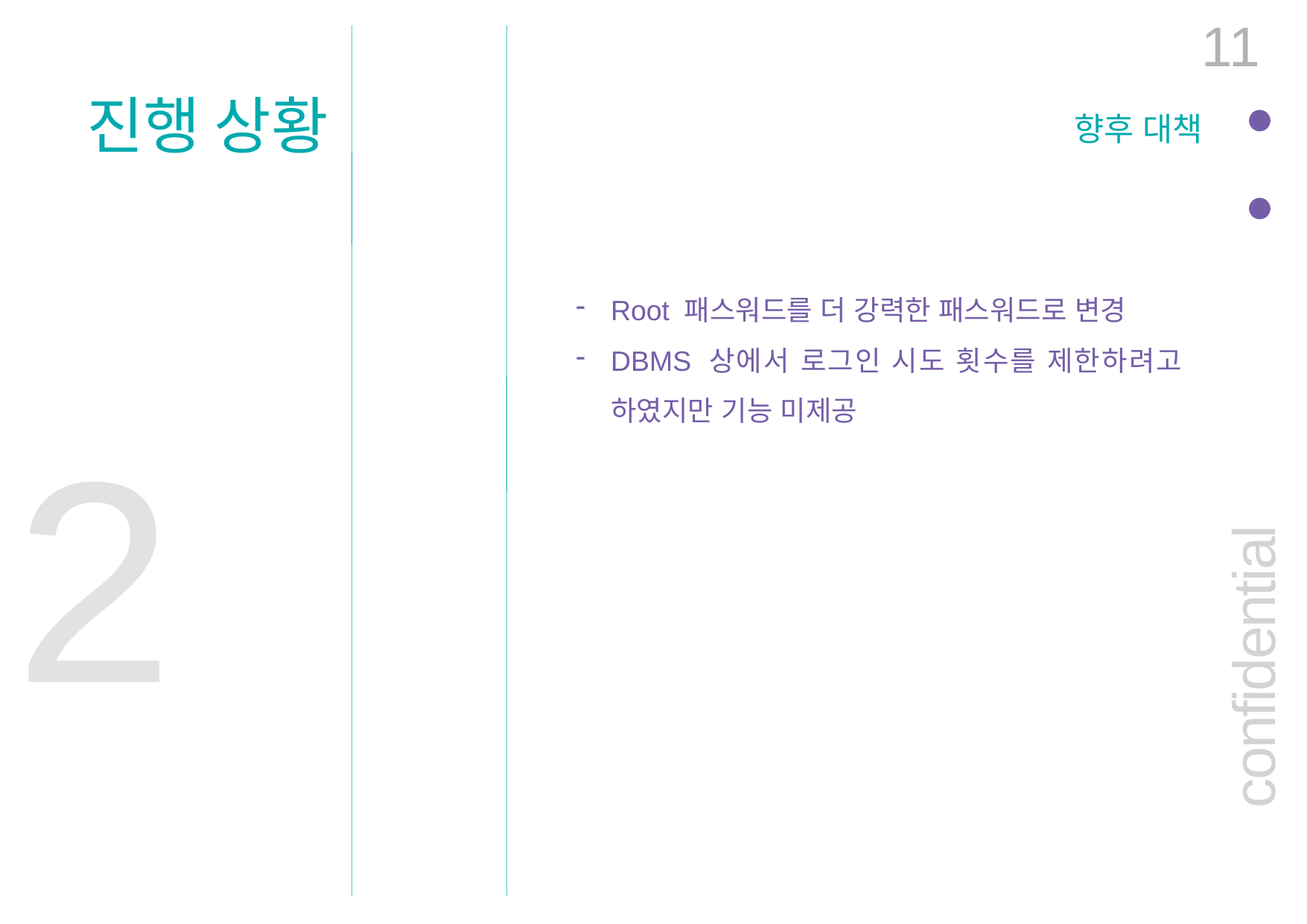

11

진행 상황

향후 대책
Root 패스워드를 더 강력한 패스워드로 변경
DBMS 상에서 로그인 시도 횟수를 제한하려고 하였지만 기능 미제공
2
confidential